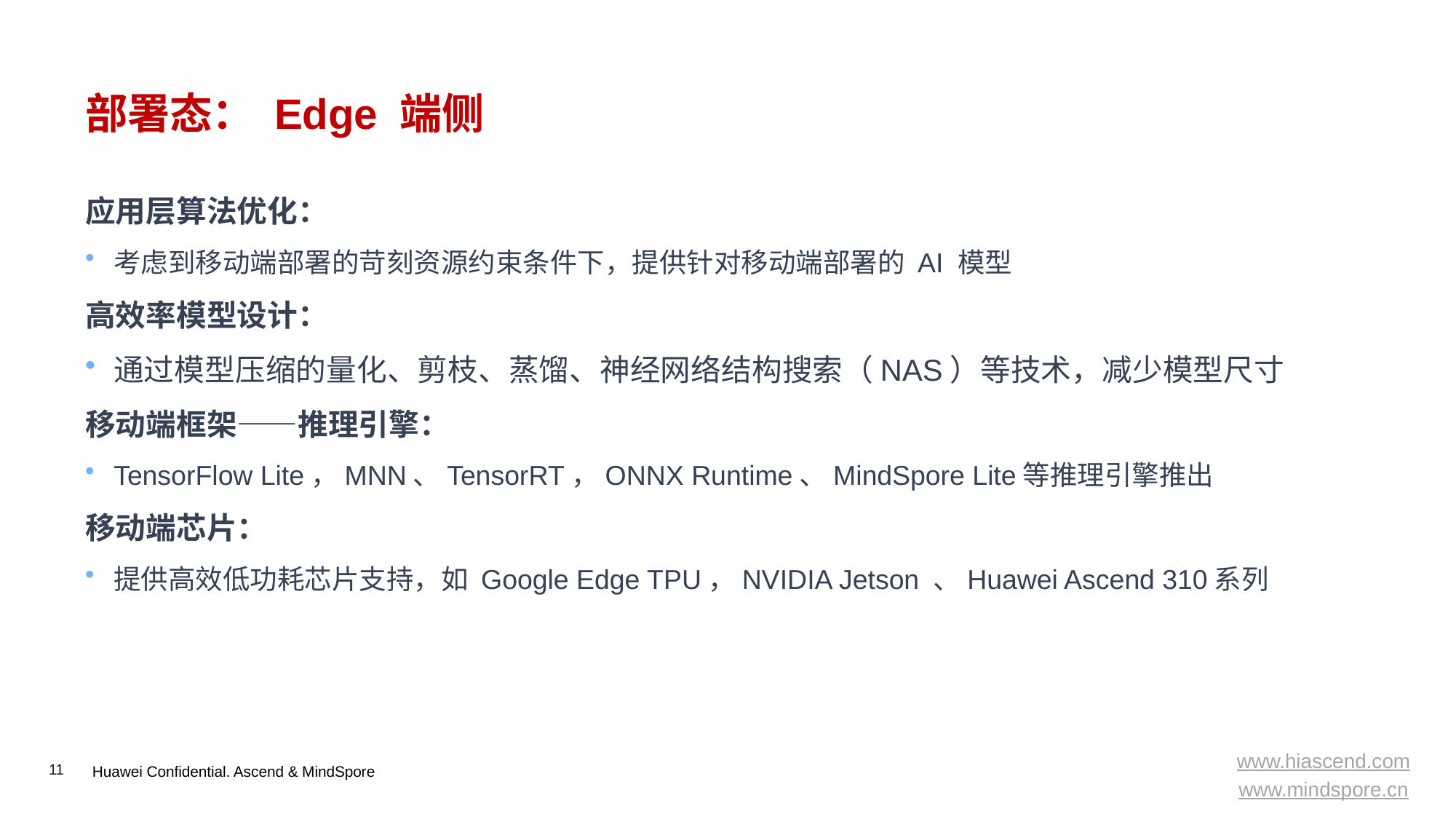

# 部署态： Edge 端侧
应用层算法优化：
考虑到移动端部署的苛刻资源约束条件下，提供针对移动端部署的 AI 模型
高效率模型设计：
通过模型压缩的量化、剪枝、蒸馏、神经网络结构搜索（NAS）等技术，减少模型尺寸
移动端框架——推理引擎：
TensorFlow Lite，MNN、TensorRT，ONNX Runtime、MindSpore Lite等推理引擎推出
移动端芯片：
提供高效低功耗芯片支持，如 Google Edge TPU，NVIDIA Jetson 、Huawei Ascend 310系列